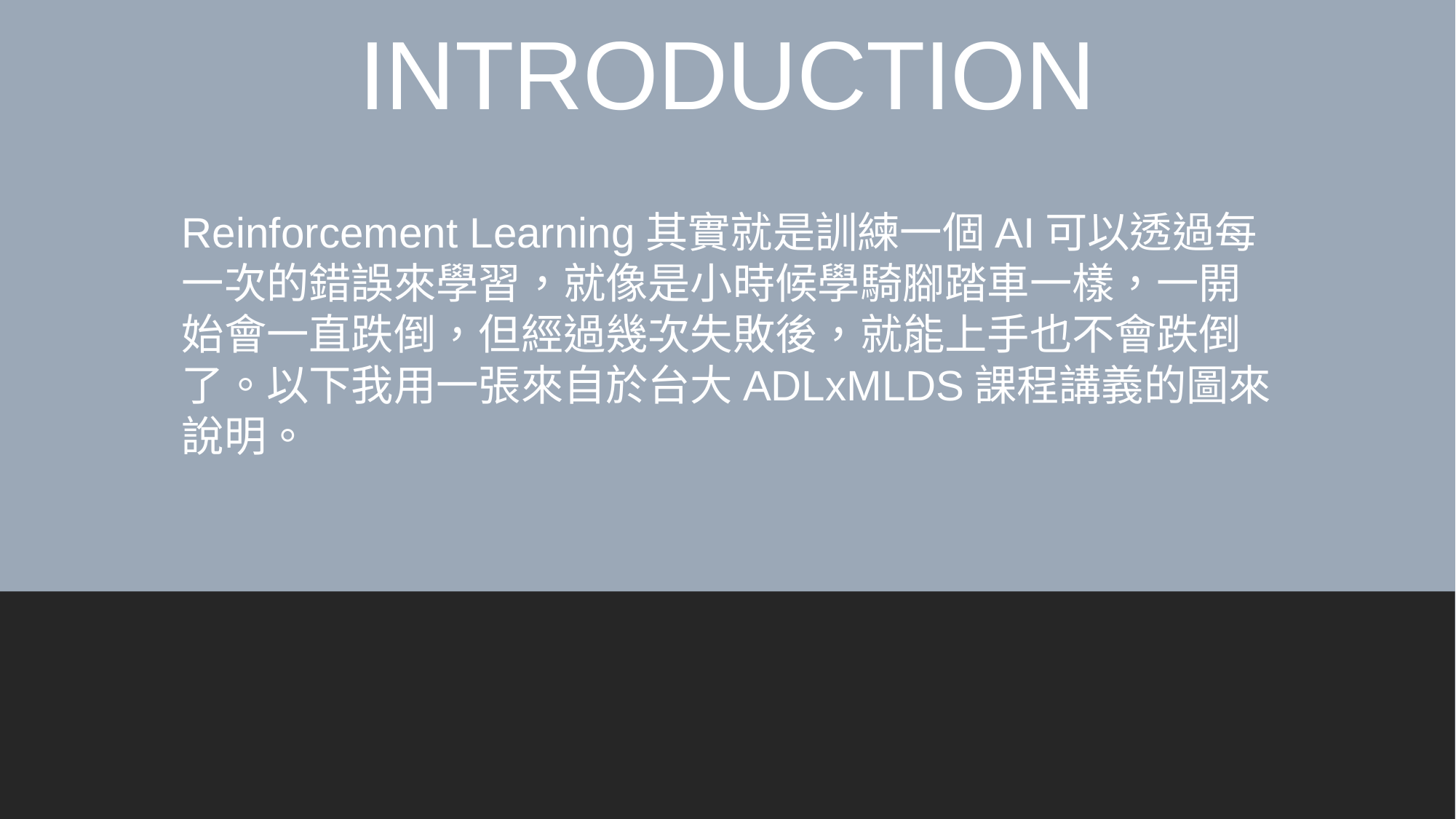

# INTRODUCTION
Reinforcement Learning其實就是訓練一個AI可以透過每一次的錯誤來學習，就像是小時候學騎腳踏車一樣，一開始會一直跌倒，但經過幾次失敗後，就能上手也不會跌倒了。以下我用一張來自於台大ADLxMLDS課程講義的圖來說明。